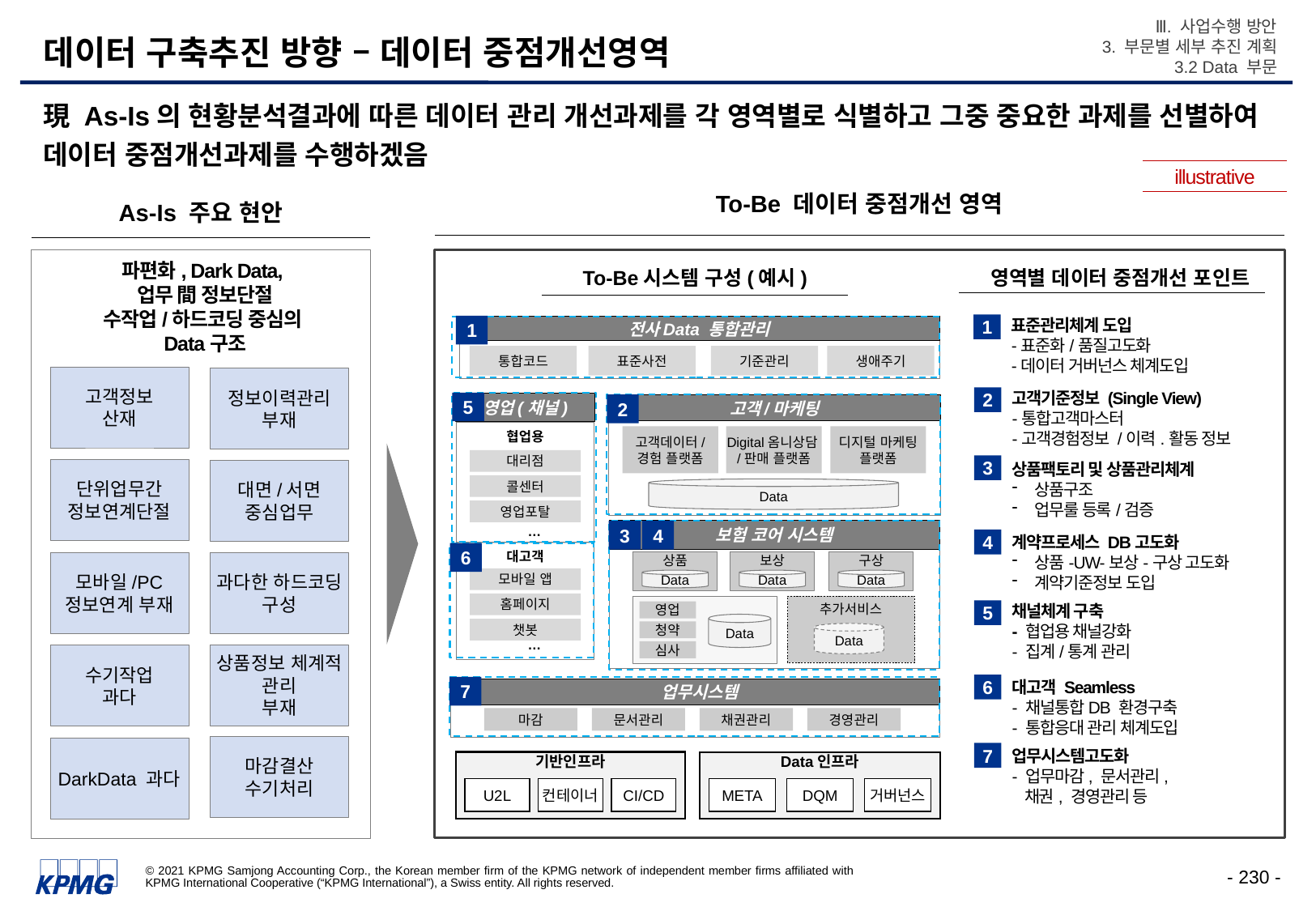

Ⅲ. 사업수행 방안
3. 부문별 세부 추진 계획
3.2 Data 부문
# 데이터 구축추진 방향 – 데이터 중점개선영역
現 As-Is의 현황분석결과에 따른 데이터 관리 개선과제를 각 영역별로 식별하고 그중 중요한 과제를 선별하여 데이터 중점개선과제를 수행하겠음
illustrative
To-Be 데이터 중점개선 영역
As-Is 주요 현안

파편화, Dark Data,
업무 間 정보단절
수작업/하드코딩 중심의
Data구조
To-Be시스템 구성(예시)
영역별 데이터 중점개선 포인트
표준관리체계 도입
-표준화/품질고도화
-데이터 거버넌스 체계도입
1
1
전사Data 통합관리

통합코드
표준사전
기준관리
생애주기
고객정보
산재
정보이력관리
부재
고객기준정보 (Single View)
-통합고객마스터
-고객경험정보 /이력.활동 정보
2

5
영업(채널)

2
고객/마케팅

협업용
고객데이터/
경험 플랫폼
Digital옴니상담/판매 플랫폼
디지털 마케팅 플랫폼
대리점
콜센터
영업포탈
상품팩토리 및 상품관리체계
상품구조
업무룰 등록/검증
3
단위업무간 정보연계단절
대면/서면 중심업무
Data
…
보험 코어 시스템
3

4
계약프로세스 DB고도화
상품-UW-보상-구상 고도화
계약기준정보 도입

4
대고객

6
상품
보상
구상
Data
Data
Data
모바일/PC 정보연계 부재
과다한 하드코딩 구성
모바일 앱
홈페이지
챗봇
채널체계 구축
- 협업용 채널강화
- 집계/통계 관리
추가서비스

5
영업
Data
청약
Data
…
심사
상품정보 체계적 관리
부재
수기작업
과다
대고객 Seamless
- 채널통합DB 환경구축
- 통합응대 관리 체계도입
6

7
업무시스템

마감
문서관리
채권관리
경영관리
마감결산 수기처리
DarkData 과다
업무시스템고도화
- 업무마감, 문서관리,
  채권, 경영관리 등
7
기반인프라
Data인프라

U2L
컨테이너
CI/CD
META
DQM
거버넌스